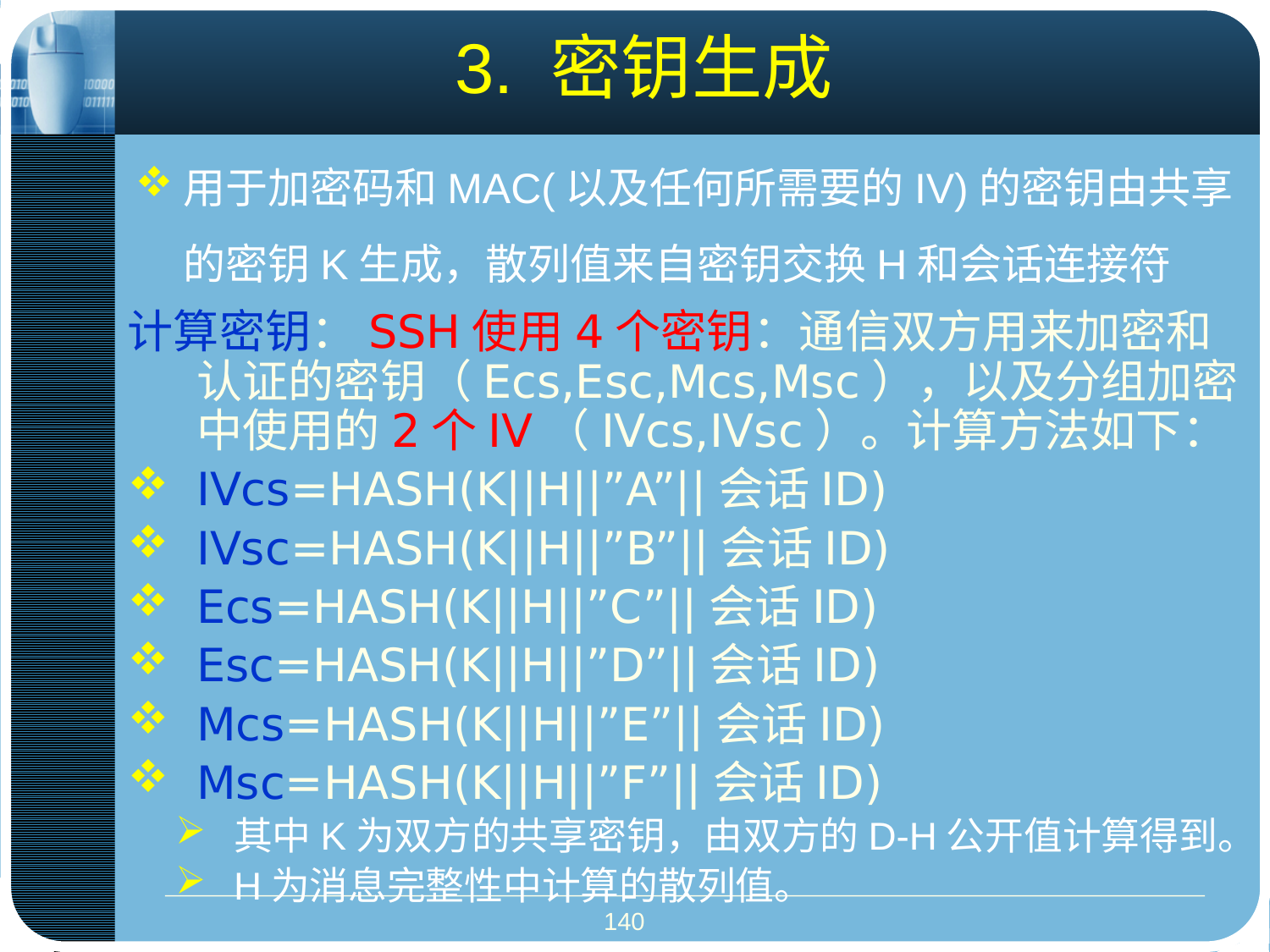

3. 密钥生成
用于加密码和MAC(以及任何所需要的IV)的密钥由共享的密钥K生成，散列值来自密钥交换H和会话连接符
计算密钥：SSH使用4个密钥：通信双方用来加密和认证的密钥（Ecs,Esc,Mcs,Msc），以及分组加密中使用的2个IV（IVcs,IVsc）。计算方法如下：
IVcs=HASH(K||H||”A”||会话ID)
IVsc=HASH(K||H||”B”||会话ID)
Ecs=HASH(K||H||”C”||会话ID)
Esc=HASH(K||H||”D”||会话ID)
Mcs=HASH(K||H||”E”||会话ID)
Msc=HASH(K||H||”F”||会话ID)
其中K为双方的共享密钥，由双方的D-H公开值计算得到。
H为消息完整性中计算的散列值。

140